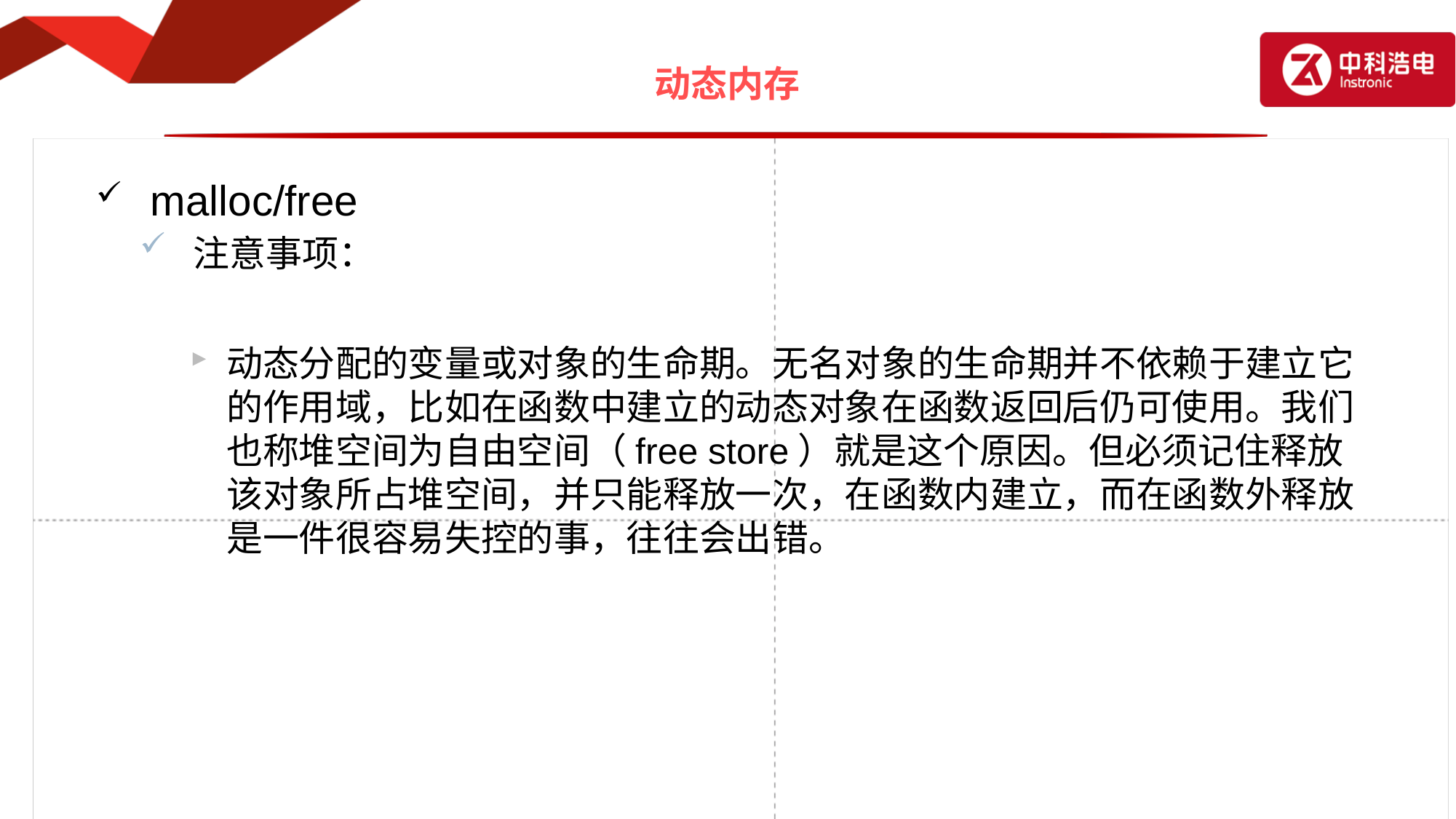

# 动态内存
malloc/free
 注意事项：

动态分配的变量或对象的生命期。无名对象的生命期并不依赖于建立它的作用域，比如在函数中建立的动态对象在函数返回后仍可使用。我们也称堆空间为自由空间（free store）就是这个原因。但必须记住释放该对象所占堆空间，并只能释放一次，在函数内建立，而在函数外释放是一件很容易失控的事，往往会出错。